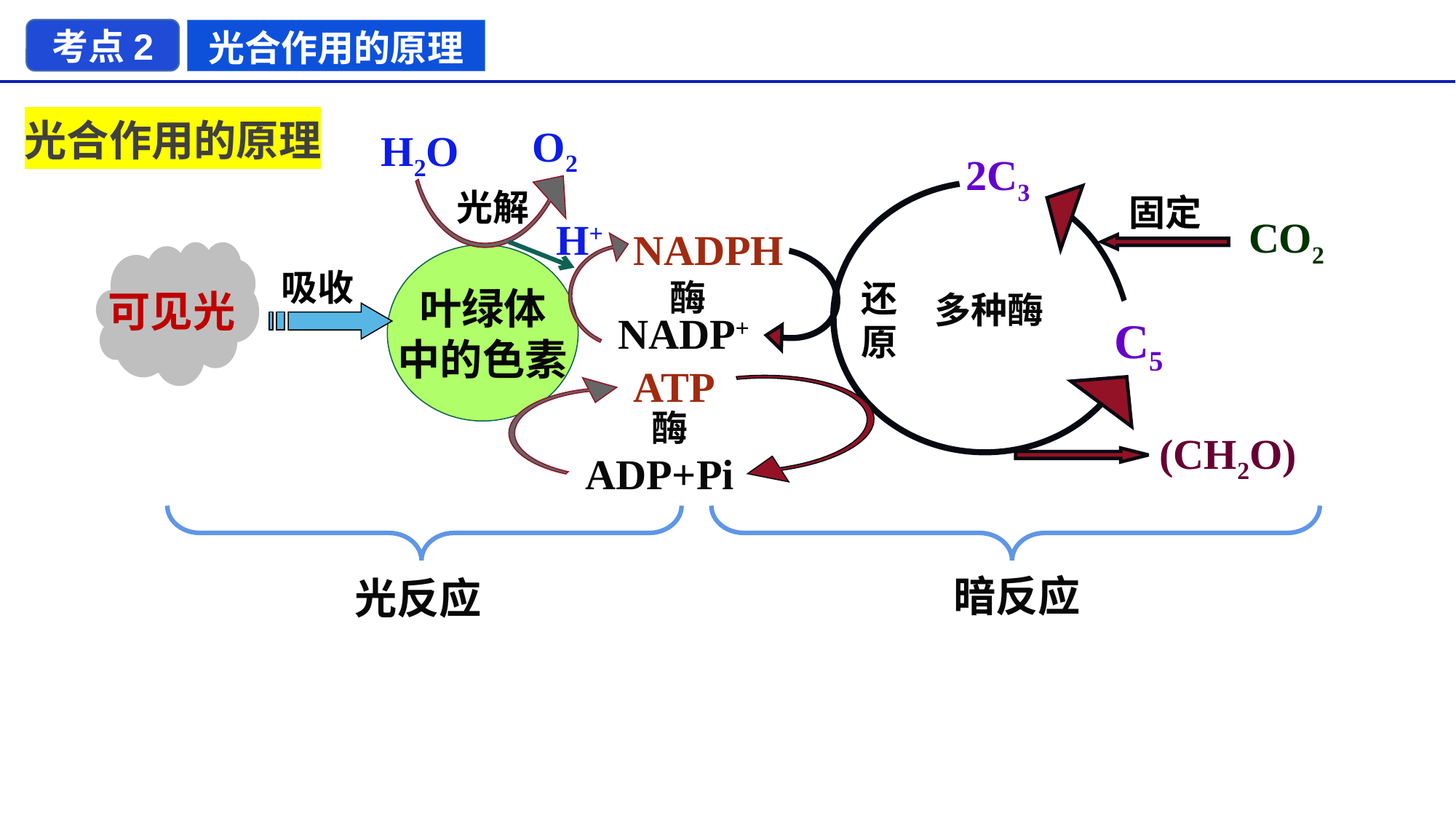

考点2
光合作用的原理

O2
光合作用的原理
H2O
2C3
光解

固定
CO2
H+
NADPH

可见光
叶绿体
中的色素
吸收
酶
还原

多种酶
NADP+

C5

ATP
酶
(CH2O)
ADP+Pi

暗反应
光反应